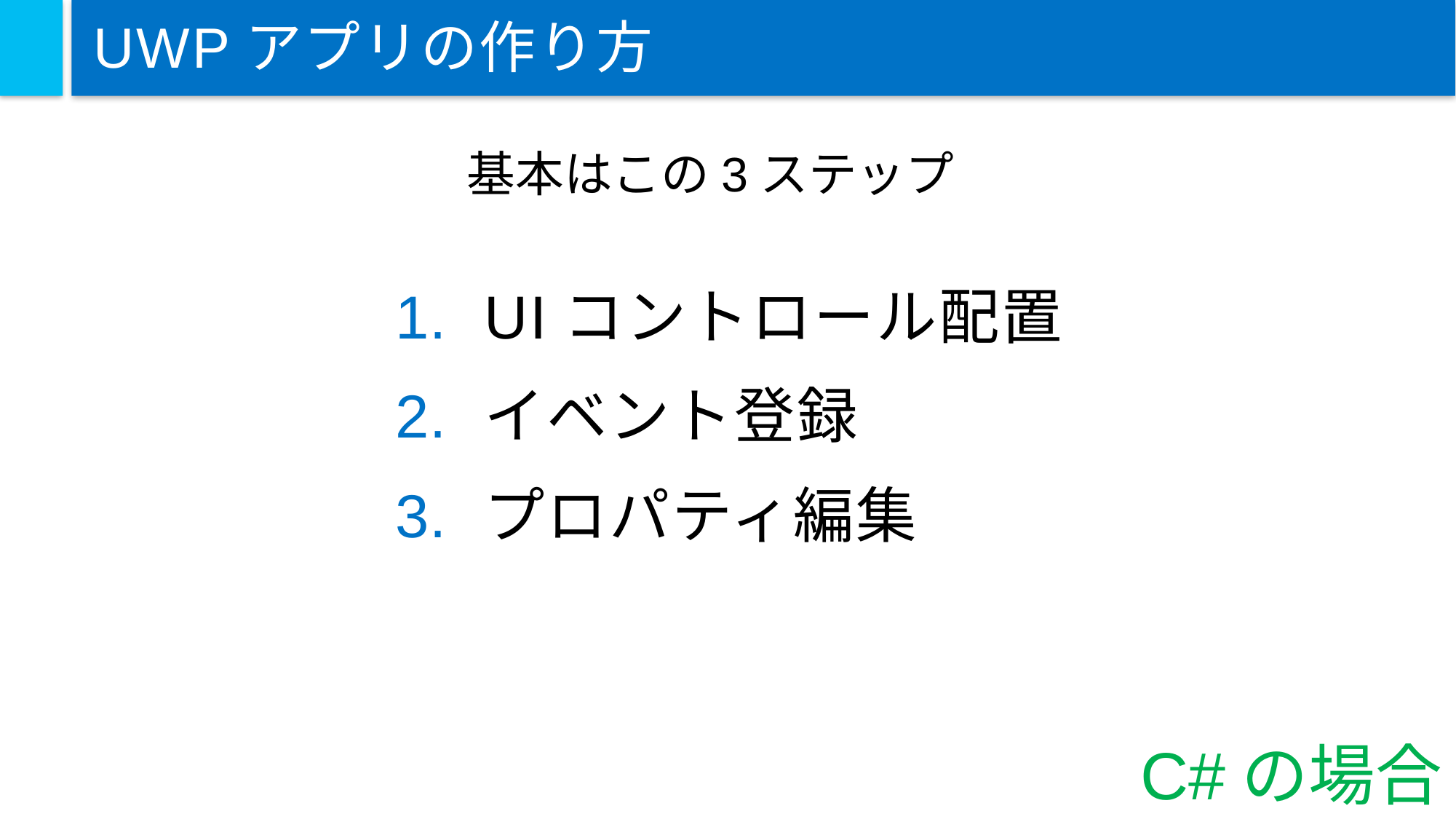

# UWPアプリの作り方
基本はこの3ステップ
UIコントロール配置
イベント登録
プロパティ編集
C#の場合